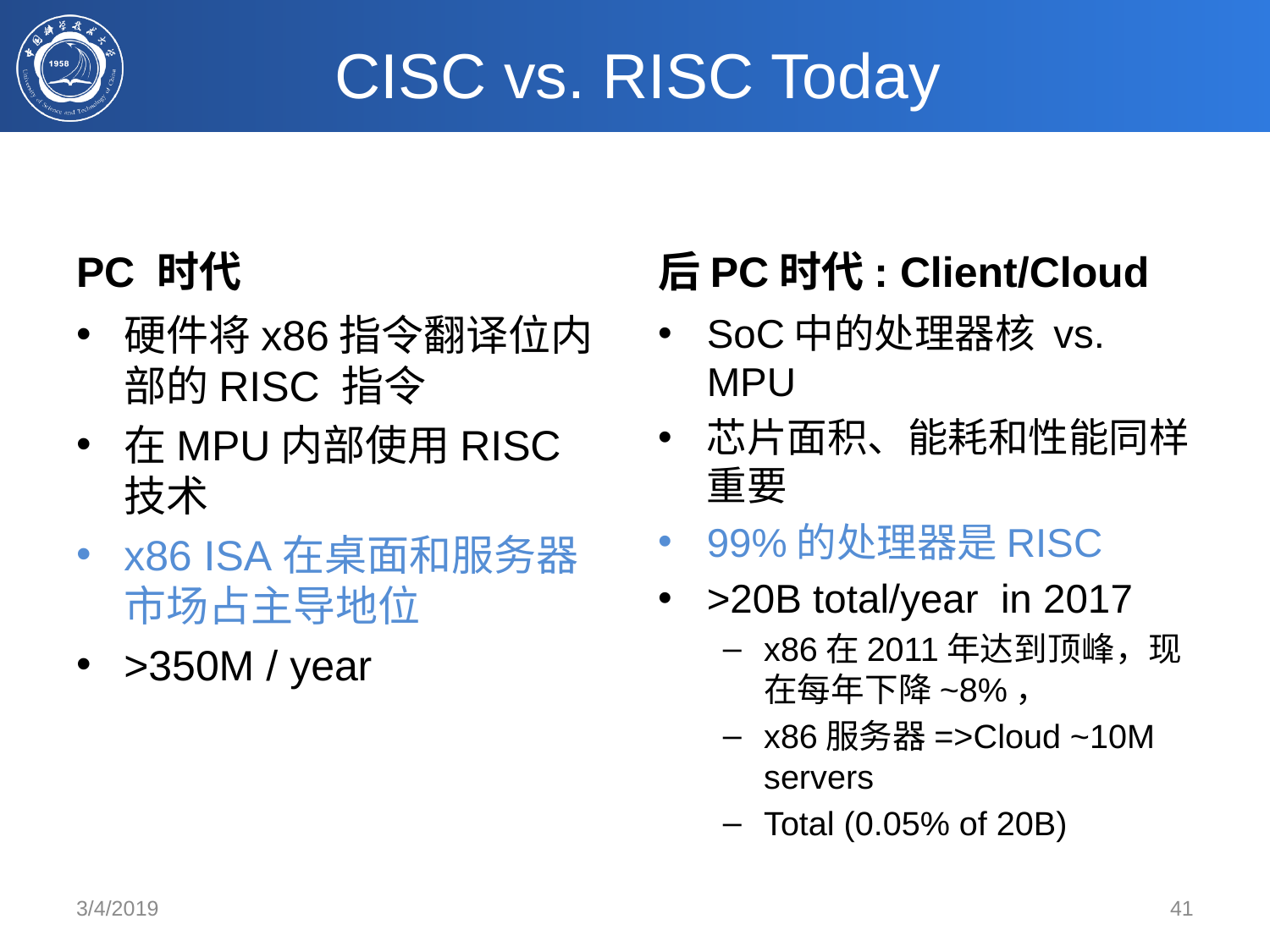

# CISC vs. RISC Today
PC 时代
后PC时代: Client/Cloud
硬件将x86指令翻译位内部的RISC 指令
在MPU内部使用RISC技术
x86 ISA在桌面和服务器市场占主导地位
>350M / year
SoC中的处理器核 vs. MPU
芯片面积、能耗和性能同样重要
99%的处理器是RISC
>20B total/year  in 2017
x86在2011年达到顶峰，现在每年下降~8%，
x86服务器=>Cloud ~10M servers
Total (0.05% of 20B)

3/4/2019
41